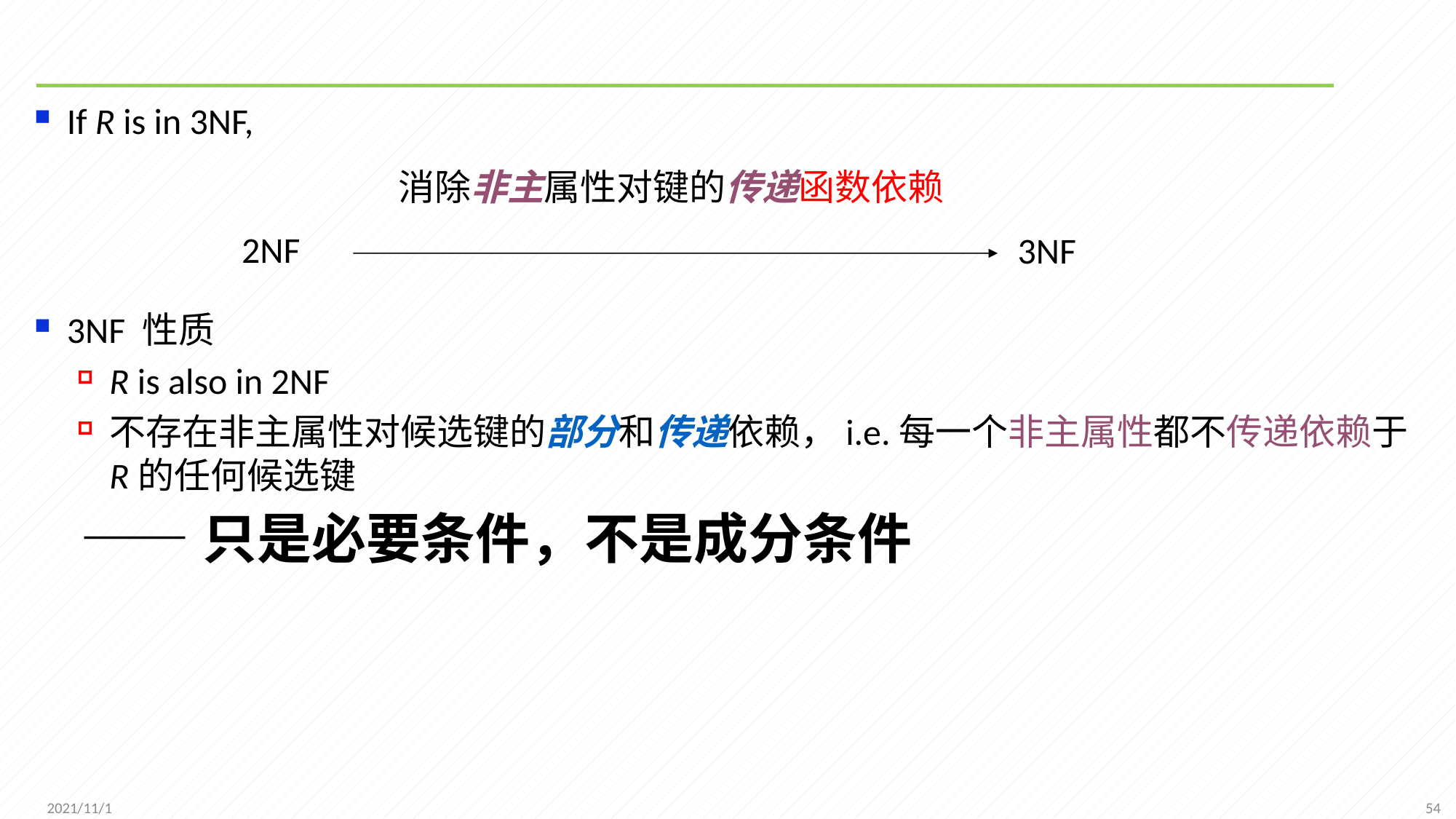

#
If R is in 3NF,

3NF 性质
R is also in 2NF
不存在非主属性对候选键的部分和传递依赖，i.e.每一个非主属性都不传递依赖于R的任何候选键
——只是必要条件，不是成分条件

消除非主属性对键的传递函数依赖

2NF
3NF

54
2021/11/1